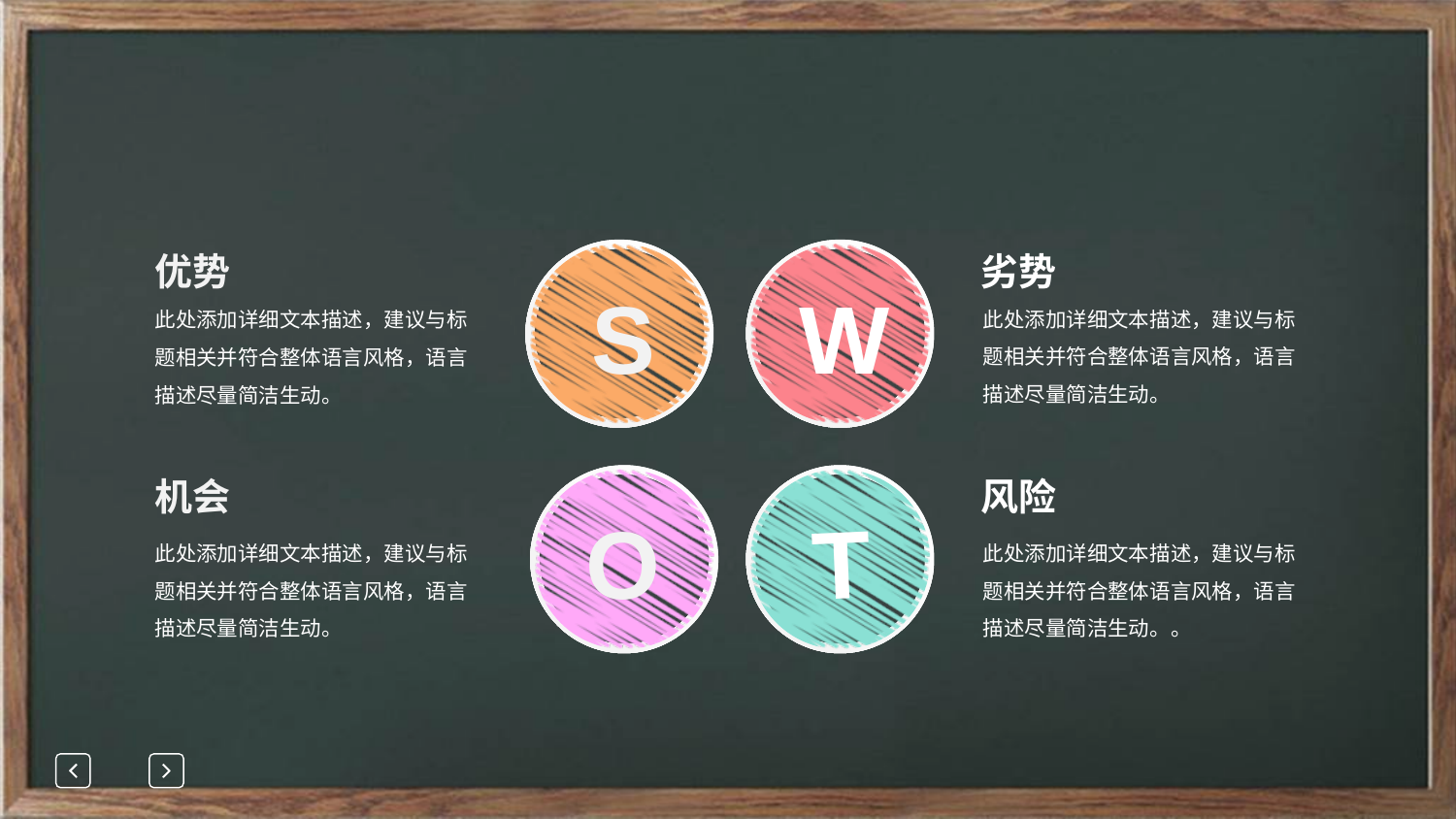

劣势
此处添加详细文本描述，建议与标题相关并符合整体语言风格，语言描述尽量简洁生动。
优势
此处添加详细文本描述，建议与标题相关并符合整体语言风格，语言描述尽量简洁生动。
S
W

机会
此处添加详细文本描述，建议与标题相关并符合整体语言风格，语言描述尽量简洁生动。
风险
此处添加详细文本描述，建议与标题相关并符合整体语言风格，语言描述尽量简洁生动。。
O
T